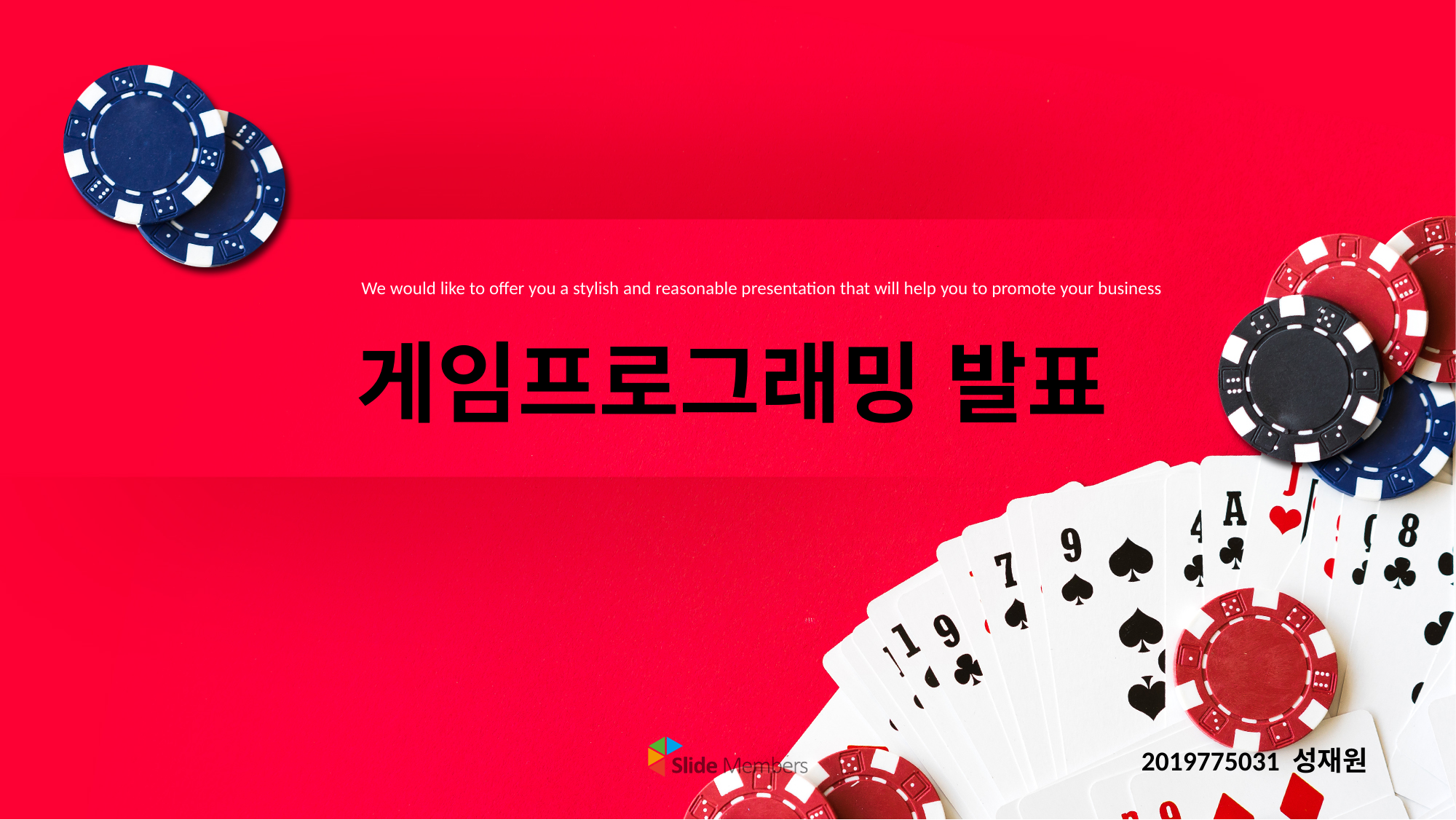

We would like to offer you a stylish and reasonable presentation that will help you to promote your business
# 게임프로그래밍 발표

2019775031 성재원